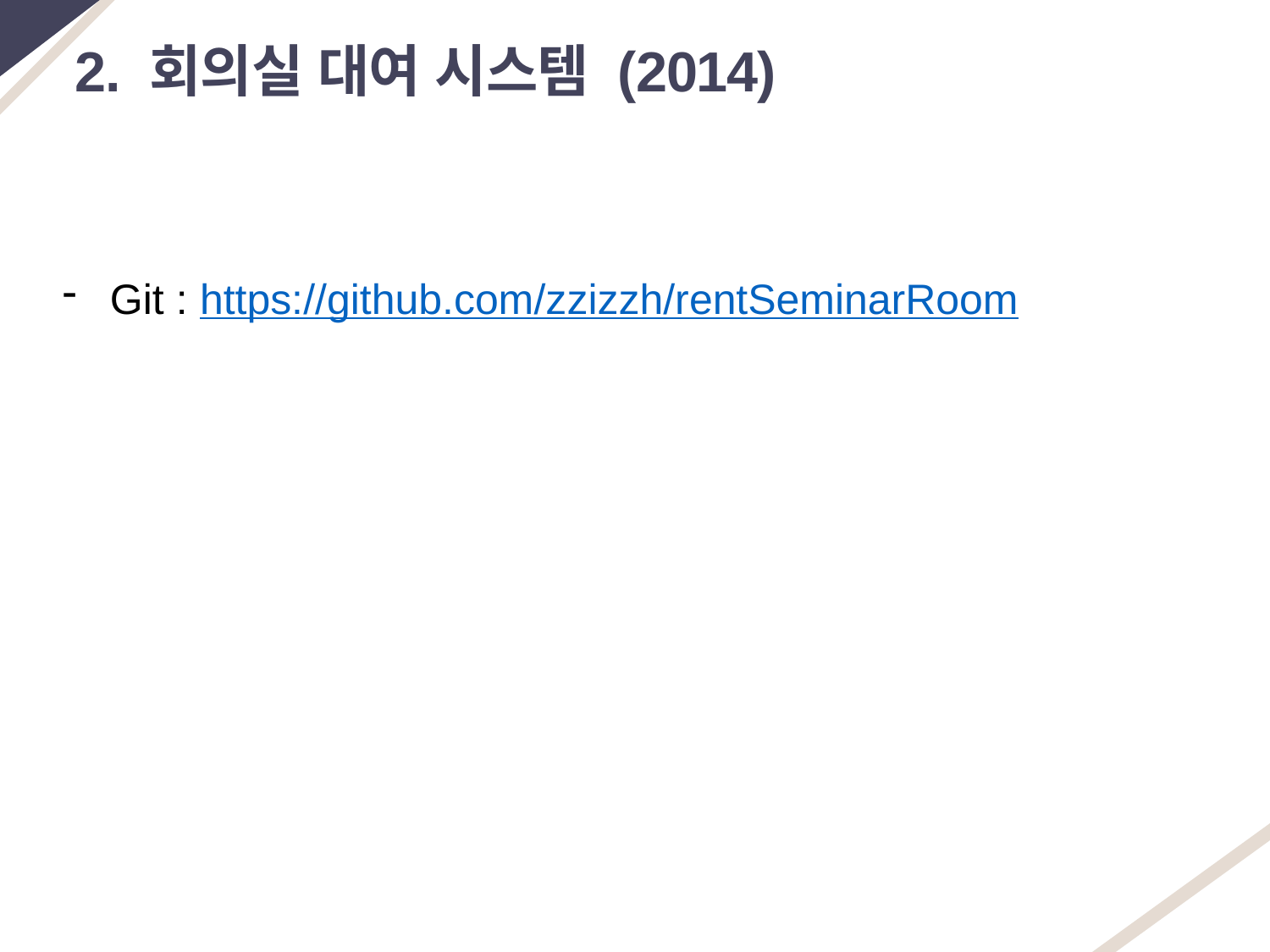

2. 회의실 대여 시스템 (2014)

Git : https://github.com/zzizzh/rentSeminarRoom